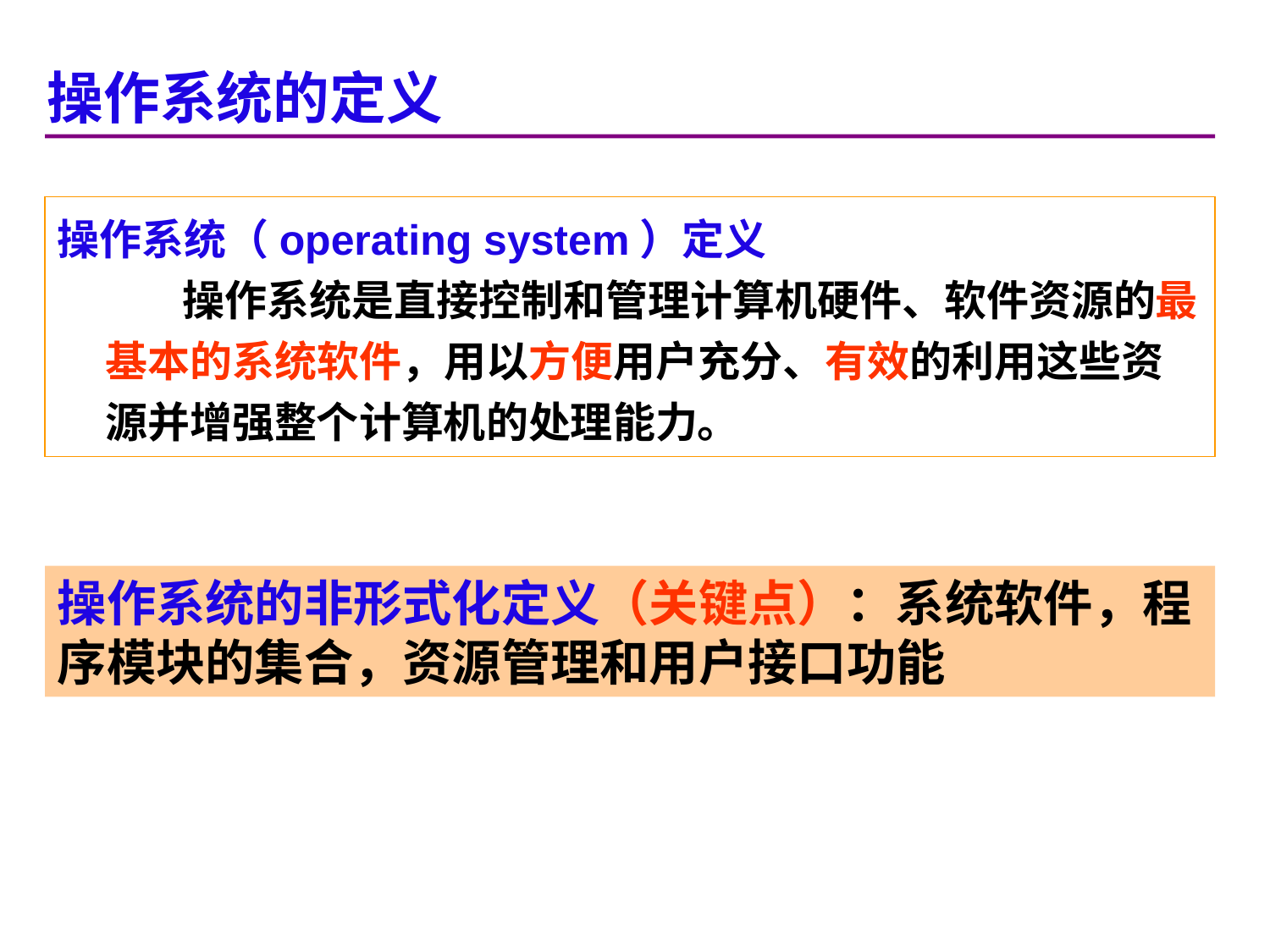

操作系统的定义

操作系统（operating system）定义
  操作系统是直接控制和管理计算机硬件、软件资源的最基本的系统软件，用以方便用户充分、有效的利用这些资源并增强整个计算机的处理能力。
操作系统的非形式化定义（关键点）：系统软件，程序模块的集合，资源管理和用户接口功能